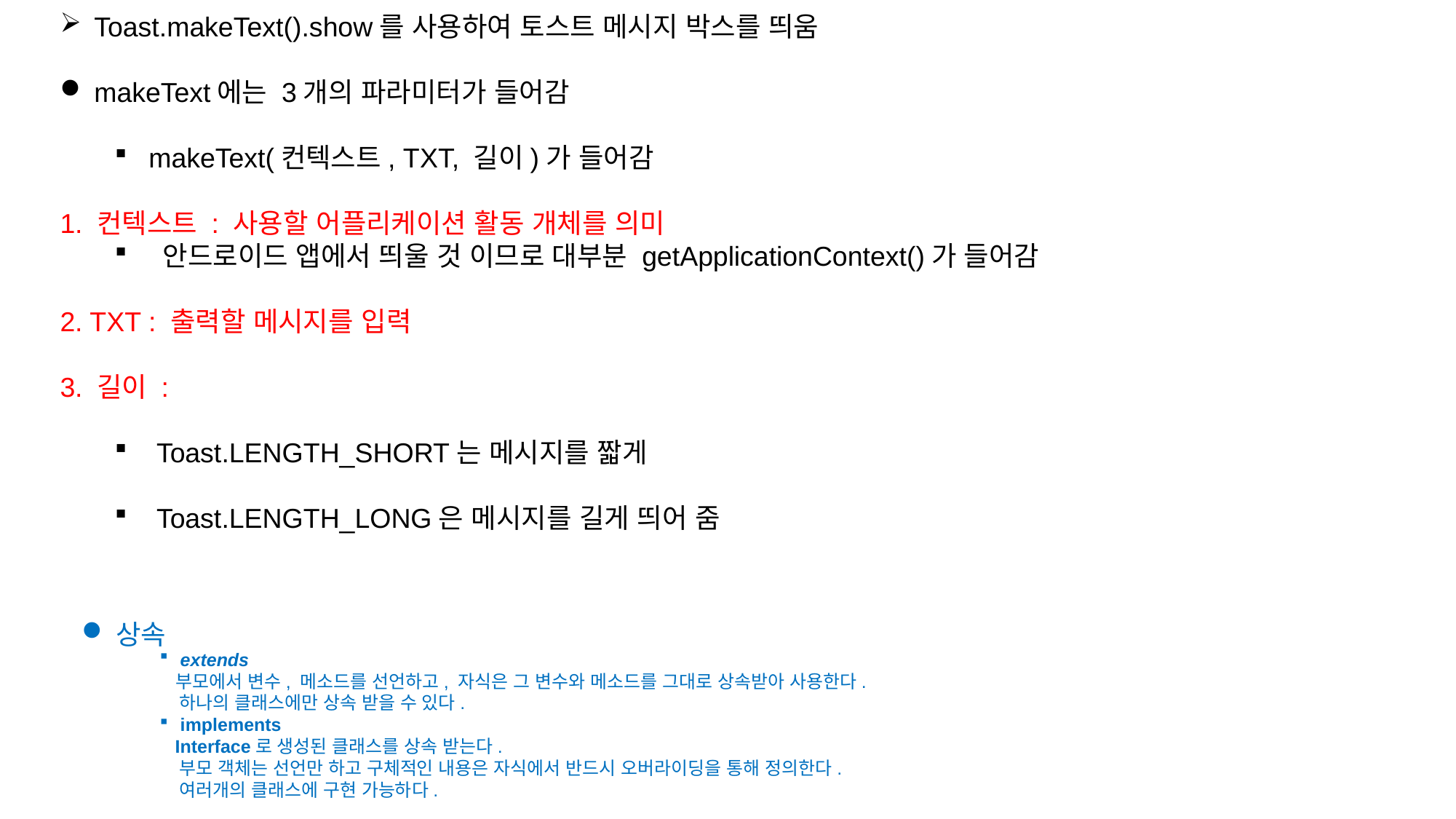

Toast.makeText().show를 사용하여 토스트 메시지 박스를 띄움

makeText에는 3개의 파라미터가 들어감

makeText(컨텍스트, TXT, 길이)가 들어감

1. 컨텍스트 : 사용할 어플리케이션 활동 개체를 의미
 안드로이드 앱에서 띄울 것 이므로 대부분 getApplicationContext()가 들어감

2. TXT : 출력할 메시지를 입력

3. 길이 :

 Toast.LENGTH_SHORT는 메시지를 짧게

 Toast.LENGTH_LONG은 메시지를 길게 띄어 줌

상속
extends
   부모에서 변수, 메소드를 선언하고, 자식은 그 변수와 메소드를 그대로 상속받아 사용한다.
   하나의 클래스에만 상속 받을 수 있다.
implements
   Interface로 생성된 클래스를 상속 받는다.
   부모 객체는 선언만 하고 구체적인 내용은 자식에서 반드시 오버라이딩을 통해 정의한다.
   여러개의 클래스에 구현 가능하다.